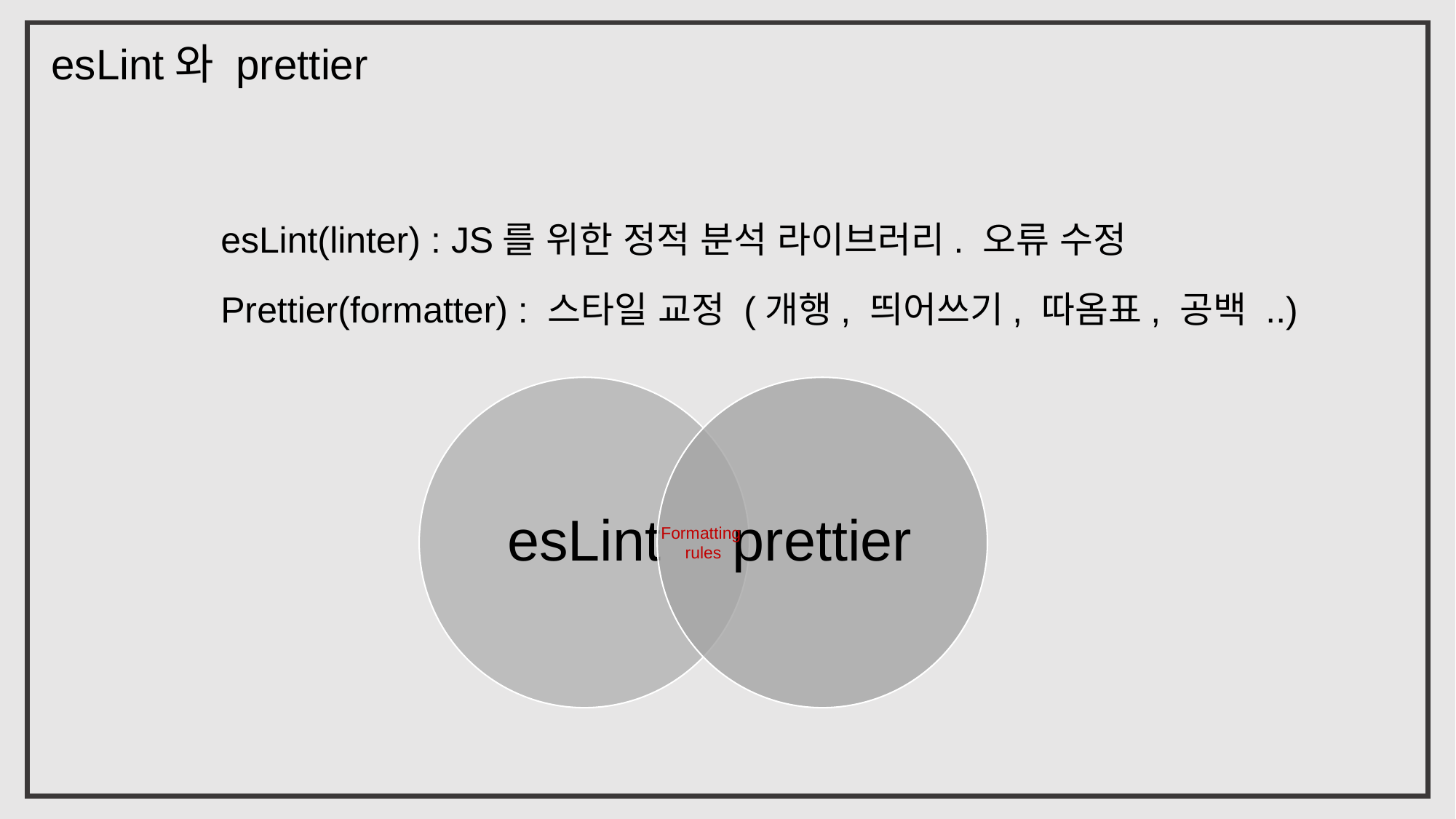

esLint와 prettier
esLint(linter) : JS를 위한 정적 분석 라이브러리. 오류 수정
Prettier(formatter) : 스타일 교정 (개행, 띄어쓰기, 따옴표, 공백 ..)
esLint
prettier
Formatting
rules